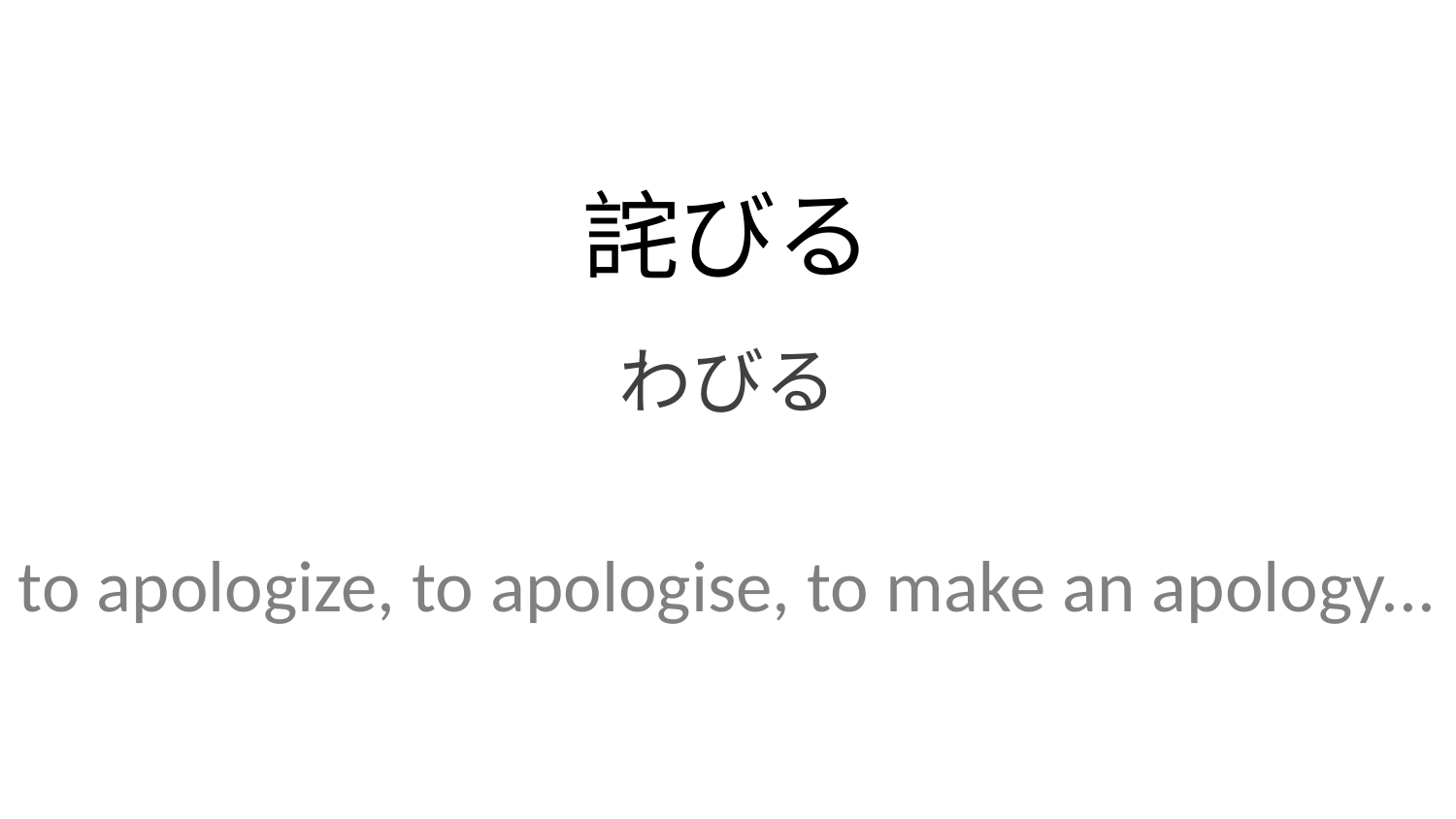

詫びる

わびる
to apologize, to apologise, to make an apology...